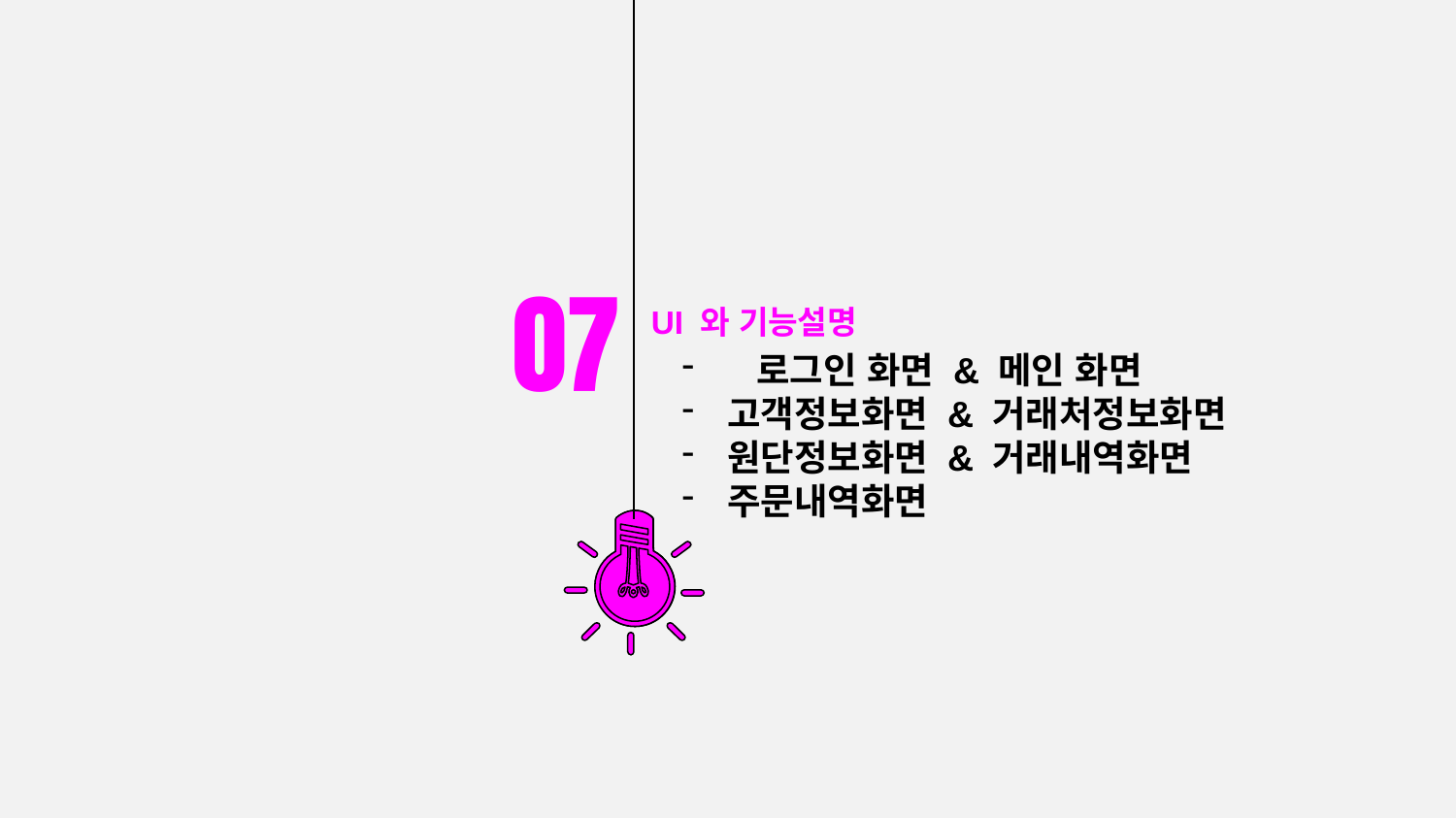

07
UI 와 기능설명
  로그인 화면 & 메인 화면
고객정보화면 & 거래처정보화면
원단정보화면 & 거래내역화면
주문내역화면